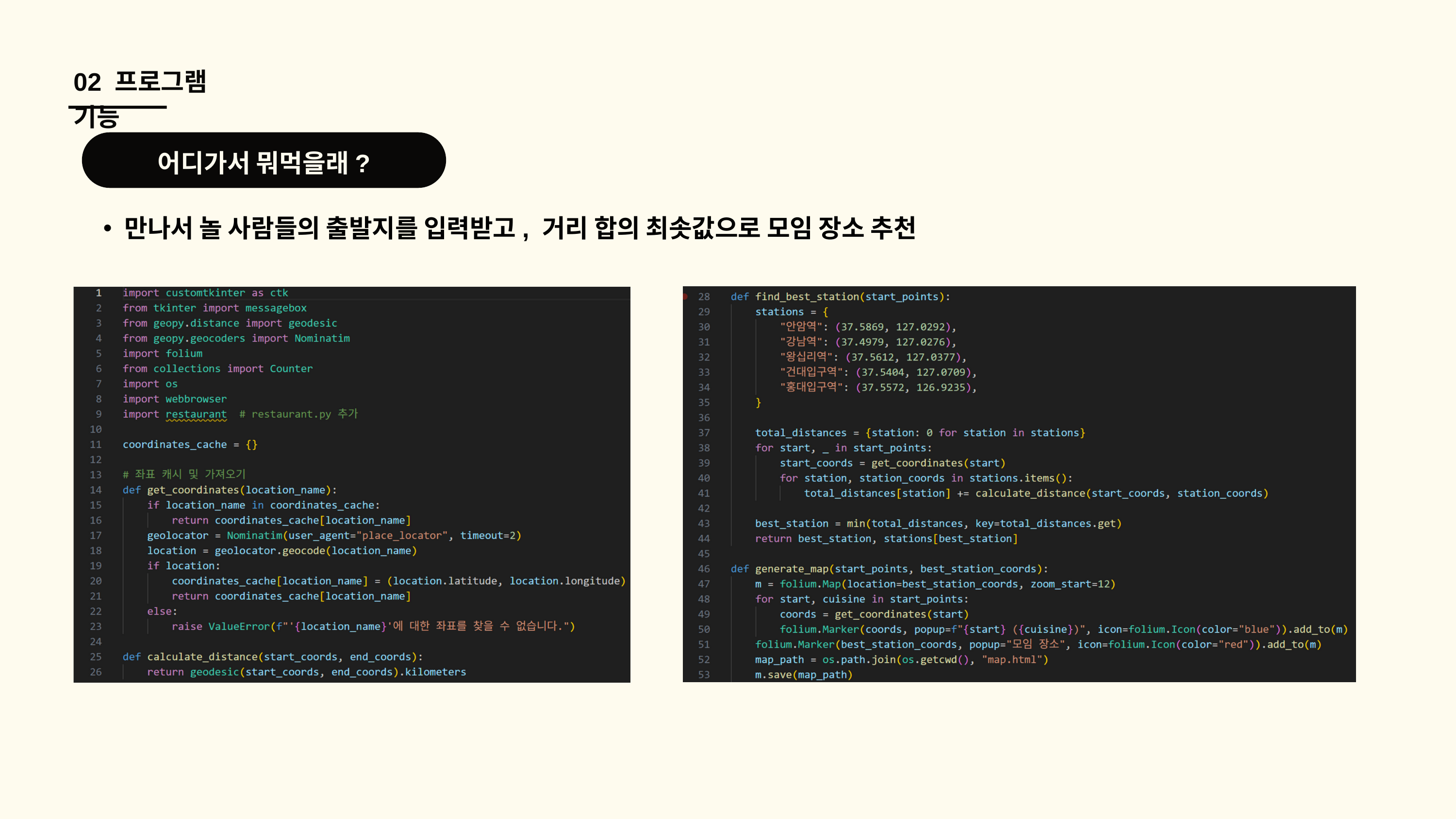

02 프로그램 기능

어디가서 뭐먹을래?
만나서 놀 사람들의 출발지를 입력받고, 거리 합의 최솟값으로 모임 장소 추천